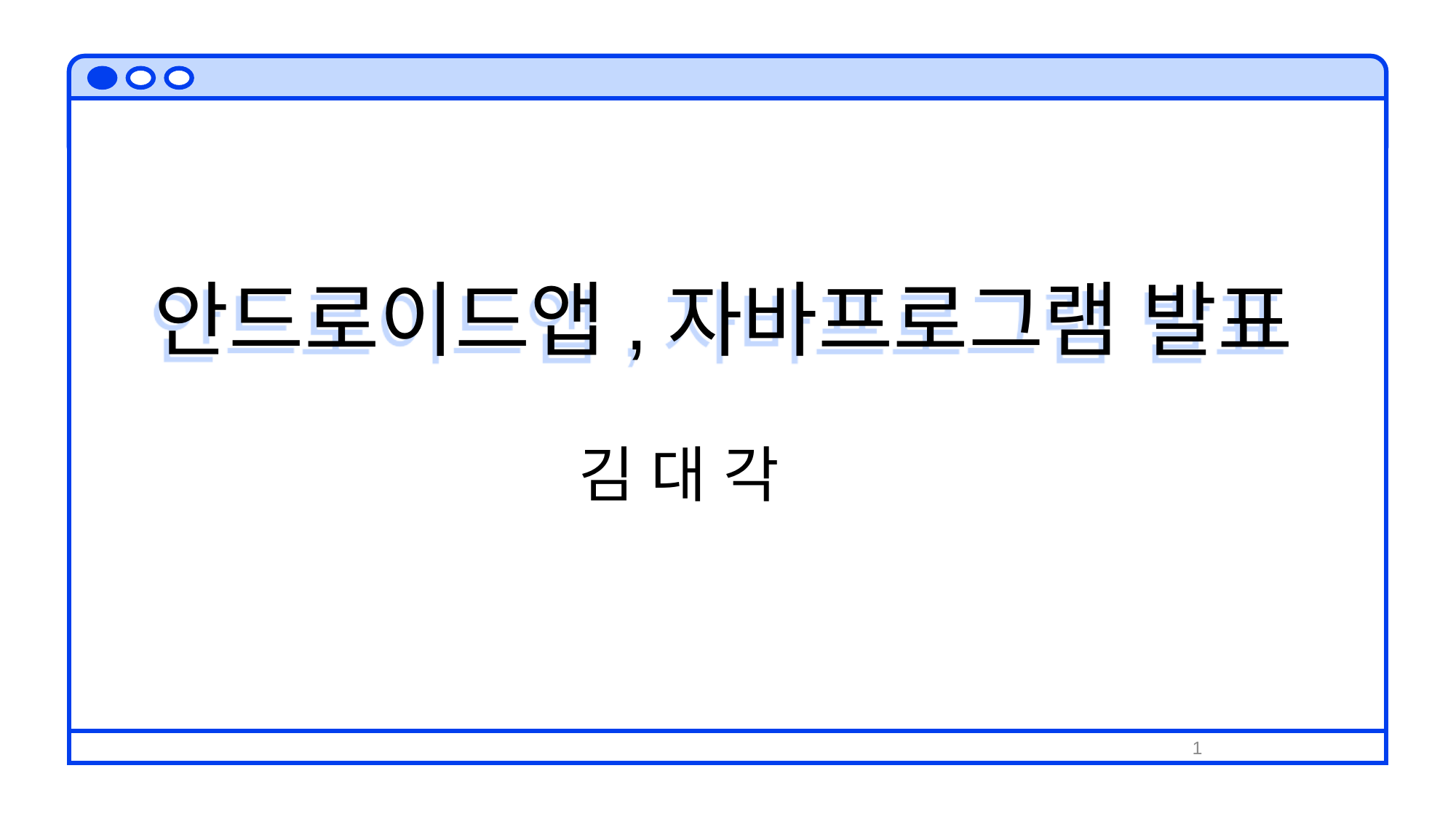

# 안드로이드앱,자바프로그램 발표
김 대 각

1